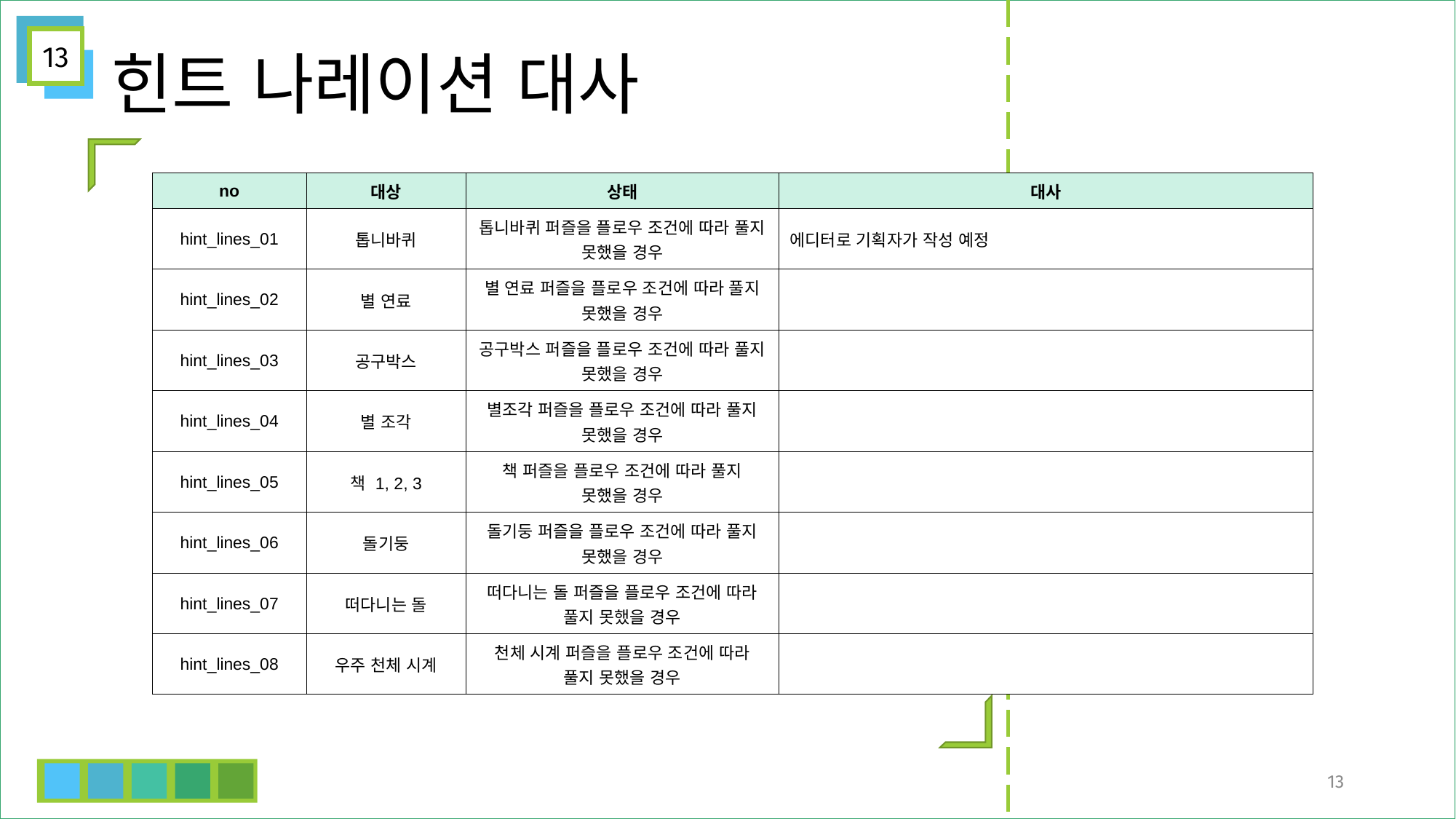

13
# 힌트 나레이션 대사
| no | 대상 | 상태 | 대사 |
| --- | --- | --- | --- |
| hint\_lines\_01 | 톱니바퀴 | 톱니바퀴 퍼즐을 플로우 조건에 따라 풀지 못했을 경우 | 에디터로 기획자가 작성 예정 |
| hint\_lines\_02 | 별 연료 | 별 연료 퍼즐을 플로우 조건에 따라 풀지 못했을 경우 |  |
| hint\_lines\_03 | 공구박스 | 공구박스 퍼즐을 플로우 조건에 따라 풀지 못했을 경우 |  |
| hint\_lines\_04 | 별 조각 | 별조각 퍼즐을 플로우 조건에 따라 풀지 못했을 경우 |  |
| hint\_lines\_05 | 책 1, 2, 3 | 책 퍼즐을 플로우 조건에 따라 풀지 못했을 경우 |  |
| hint\_lines\_06 | 돌기둥 | 돌기둥 퍼즐을 플로우 조건에 따라 풀지 못했을 경우 |  |
| hint\_lines\_07 | 떠다니는 돌 | 떠다니는 돌 퍼즐을 플로우 조건에 따라 풀지 못했을 경우 |  |
| hint\_lines\_08 | 우주 천체 시계 | 천체 시계 퍼즐을 플로우 조건에 따라 풀지 못했을 경우 |  |
13